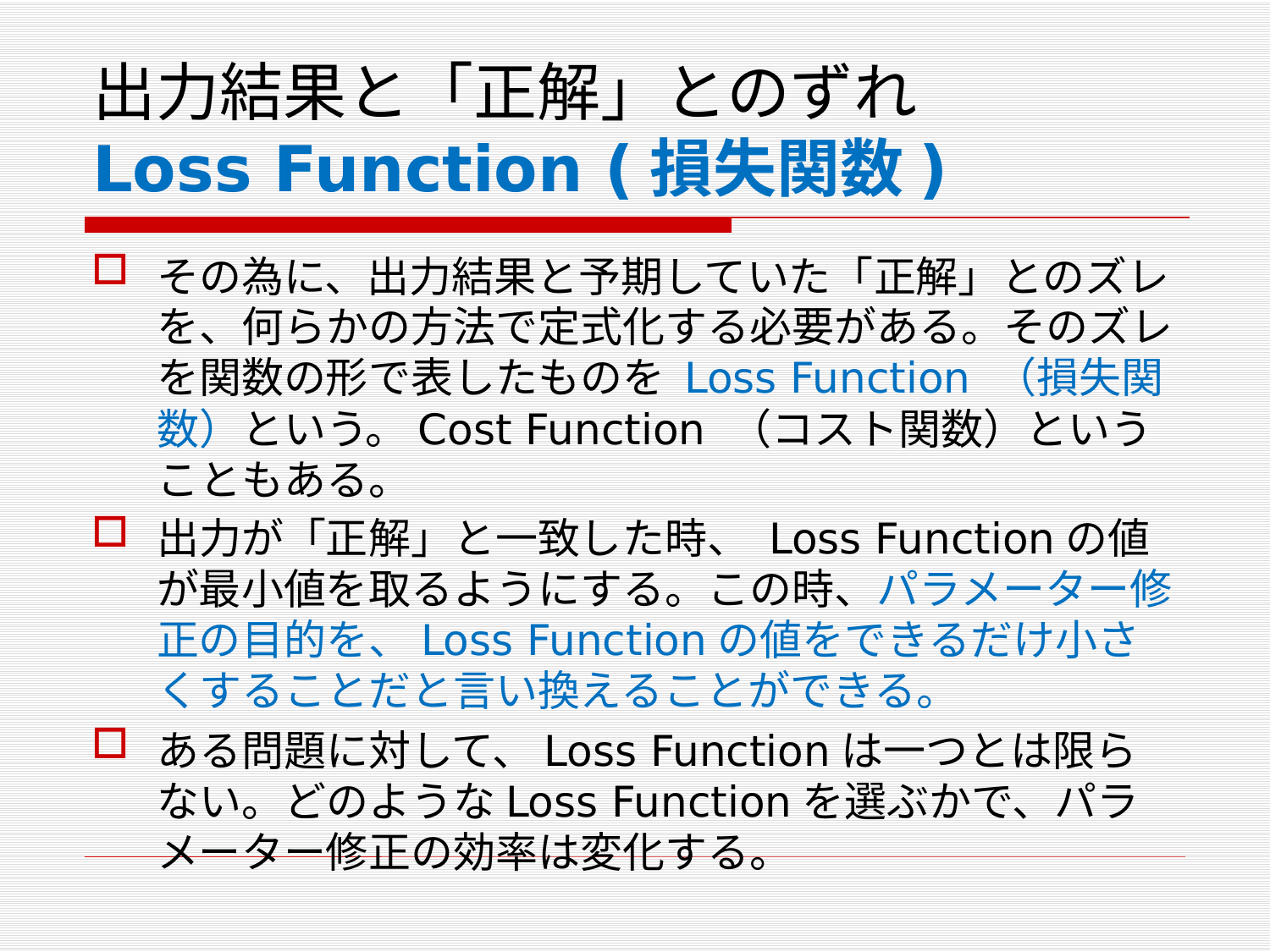

# 出力結果と「正解」とのずれ Loss Function (損失関数)
その為に、出力結果と予期していた「正解」とのズレを、何らかの方法で定式化する必要がある。そのズレを関数の形で表したものを Loss Function （損失関数）という。Cost Function （コスト関数）ということもある。
出力が「正解」と一致した時、 Loss Functionの値が最小値を取るようにする。この時、パラメーター修正の目的を、Loss Functionの値をできるだけ小さくすることだと言い換えることができる。
ある問題に対して、Loss Functionは一つとは限らない。どのようなLoss Functionを選ぶかで、パラメーター修正の効率は変化する。